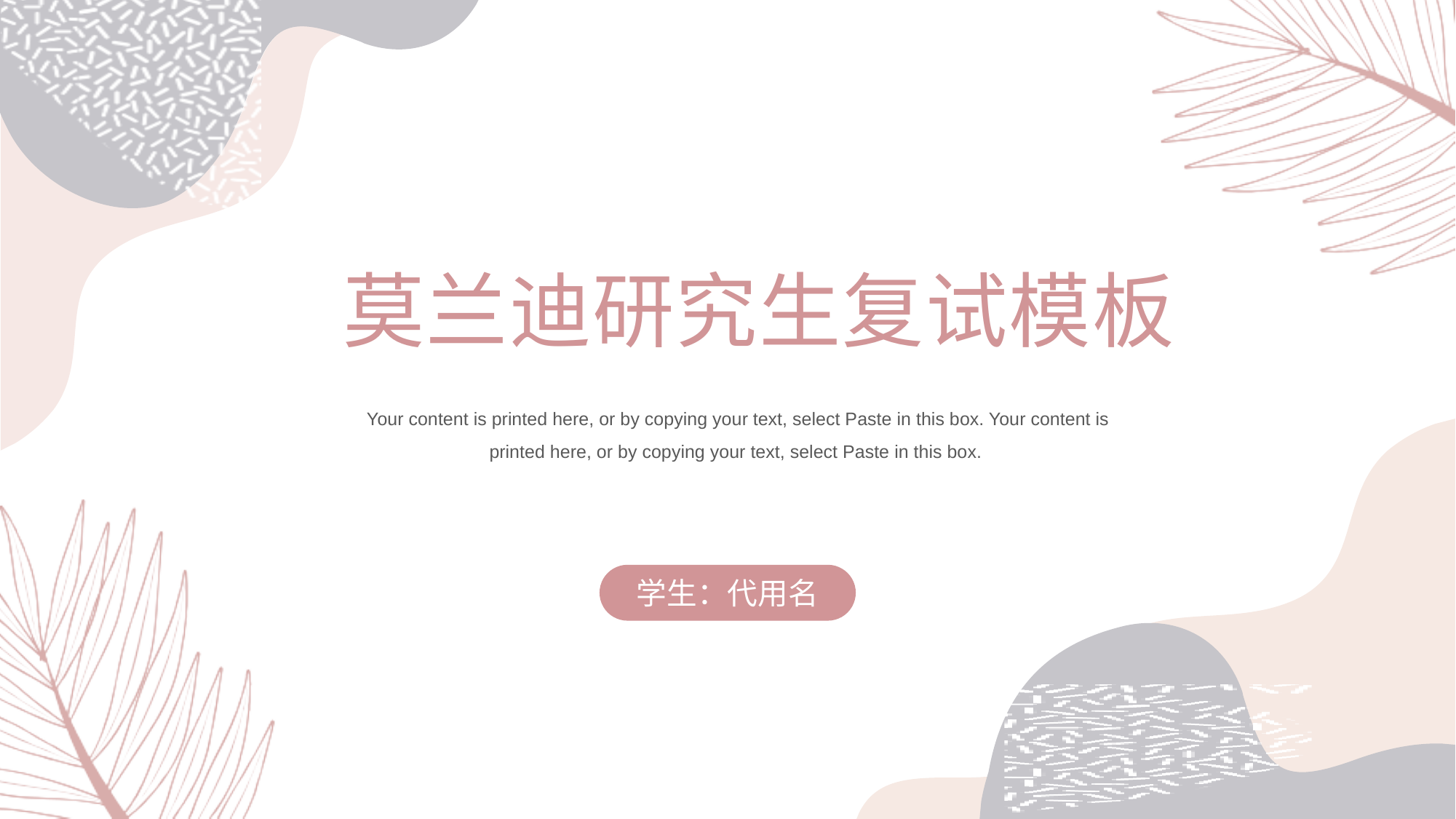

莫兰迪研究生复试模板
Your content is printed here, or by copying your text, select Paste in this box. Your content is printed here, or by copying your text, select Paste in this box.

学生：代用名